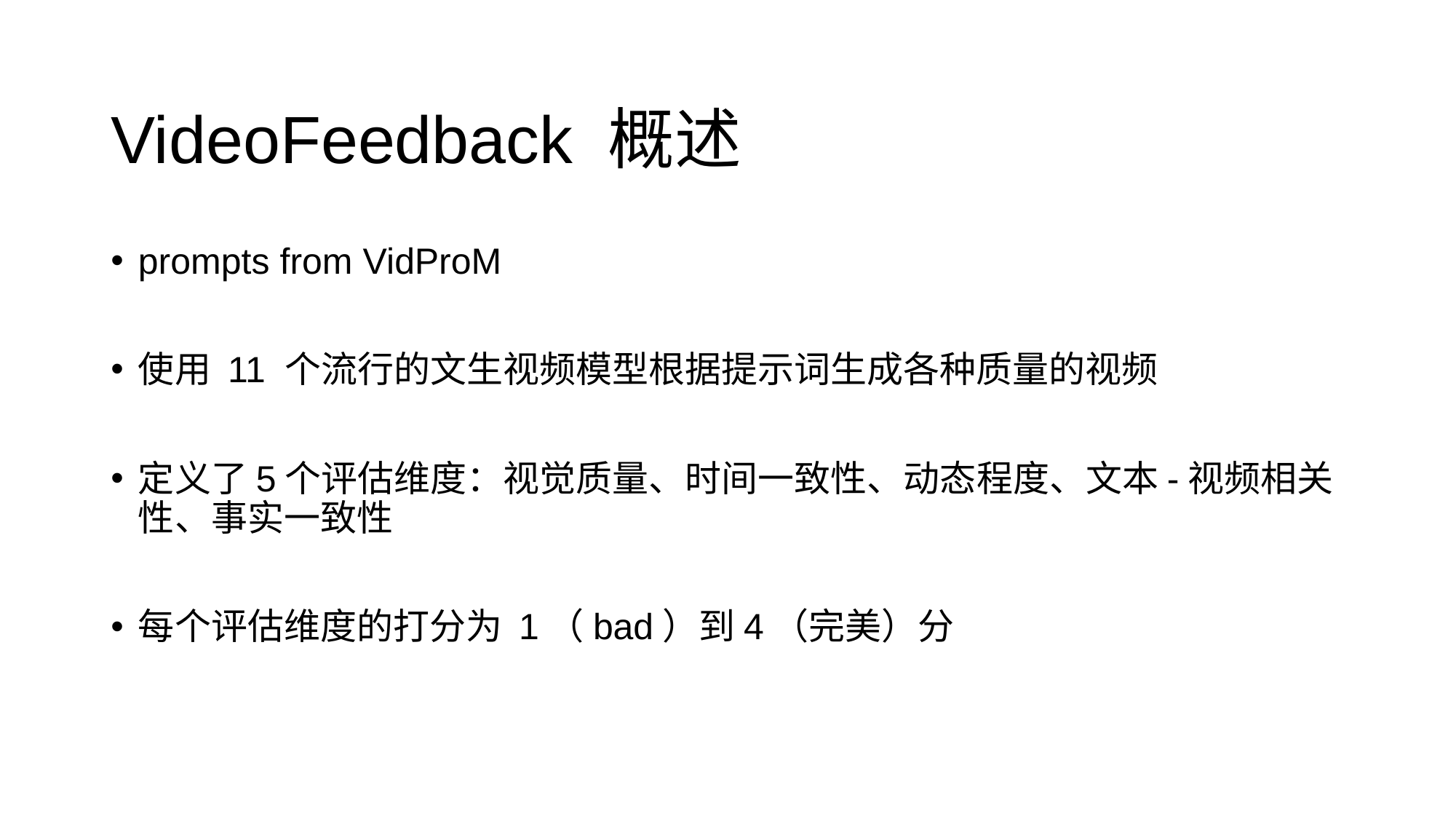

# VideoFeedback 概述
prompts from VidProM

使用 11 个流行的文生视频模型根据提示词生成各种质量的视频

定义了5个评估维度：视觉质量、时间一致性、动态程度、文本-视频相关性、事实一致性

每个评估维度的打分为 1（bad）到4（完美）分